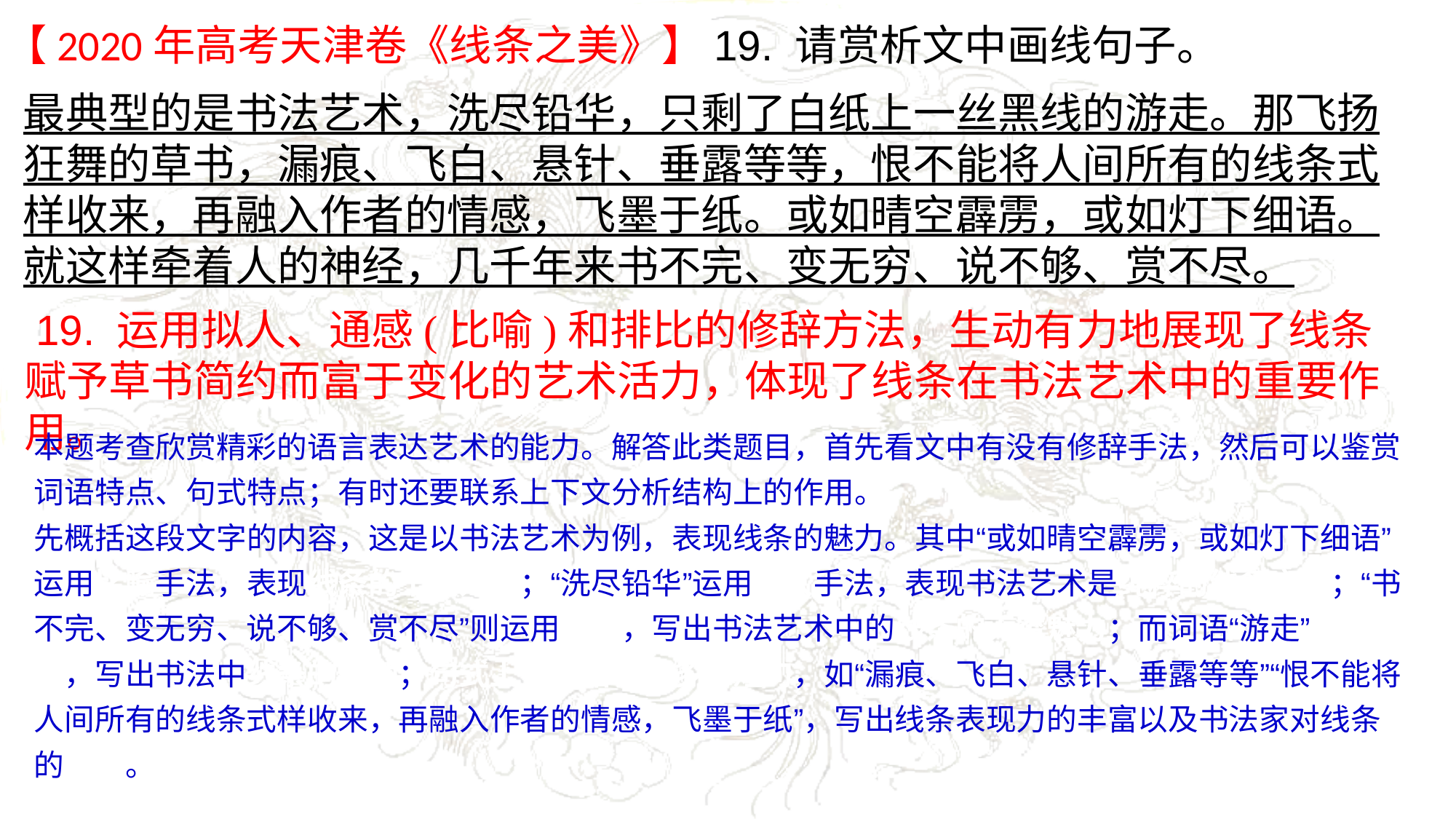

【2020年高考天津卷《线条之美》】19. 请赏析文中画线句子。
最典型的是书法艺术，洗尽铅华，只剩了白纸上一丝黑线的游走。那飞扬狂舞的草书，漏痕、飞白、悬针、垂露等等，恨不能将人间所有的线条式样收来，再融入作者的情感，飞墨于纸。或如晴空霹雳，或如灯下细语。就这样牵着人的神经，几千年来书不完、变无穷、说不够、赏不尽。
 19. 运用拟人、通感(比喻)和排比的修辞方法，生动有力地展现了线条赋予草书简约而富于变化的艺术活力，体现了线条在书法艺术中的重要作用。
本题考查欣赏精彩的语言表达艺术的能力。解答此类题目，首先看文中有没有修辞手法，然后可以鉴赏词语特点、句式特点；有时还要联系上下文分析结构上的作用。
先概括这段文字的内容，这是以书法艺术为例，表现线条的魅力。其中“或如晴空霹雳，或如灯下细语”运用比喻手法，表现线条的千变万化；“洗尽铅华”运用拟人手法，表现书法艺术是纯粹的线条之美；“书不完、变无穷、说不够、赏不尽”则运用排比，写出书法艺术中的线条的无穷魅力；而词语“游走”化静为动，写出书法中线条的灵动；句式上长短结合、多用短句，如“漏痕、飞白、悬针、垂露等等”“恨不能将人间所有的线条式样收来，再融入作者的情感，飞墨于纸”，写出线条表现力的丰富以及书法家对线条的喜爱。